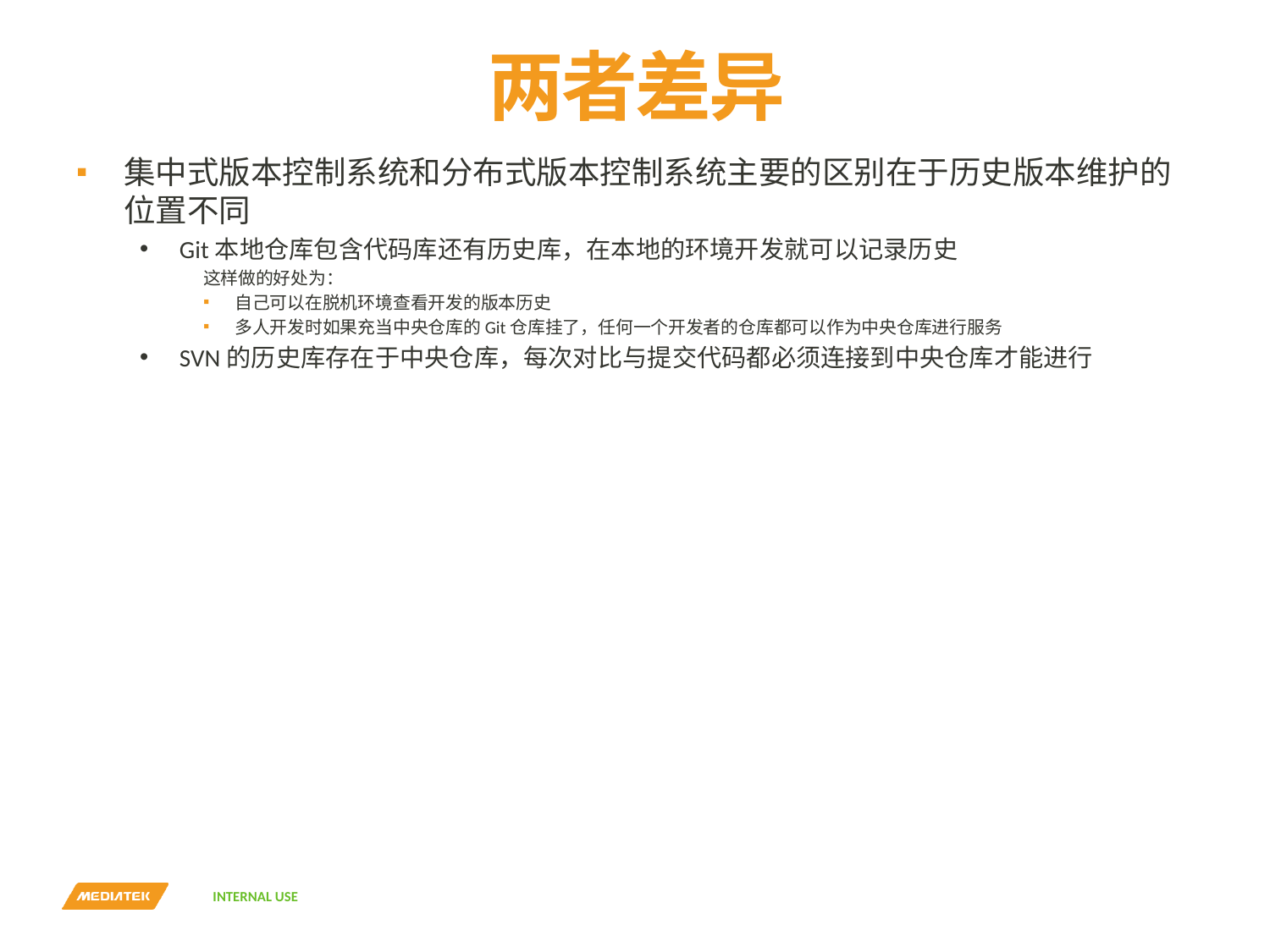

# 两者差异
集中式版本控制系统和分布式版本控制系统主要的区别在于历史版本维护的位置不同
Git本地仓库包含代码库还有历史库，在本地的环境开发就可以记录历史
这样做的好处为：
自己可以在脱机环境查看开发的版本历史
多人开发时如果充当中央仓库的Git仓库挂了，任何一个开发者的仓库都可以作为中央仓库进行服务
SVN的历史库存在于中央仓库，每次对比与提交代码都必须连接到中央仓库才能进行